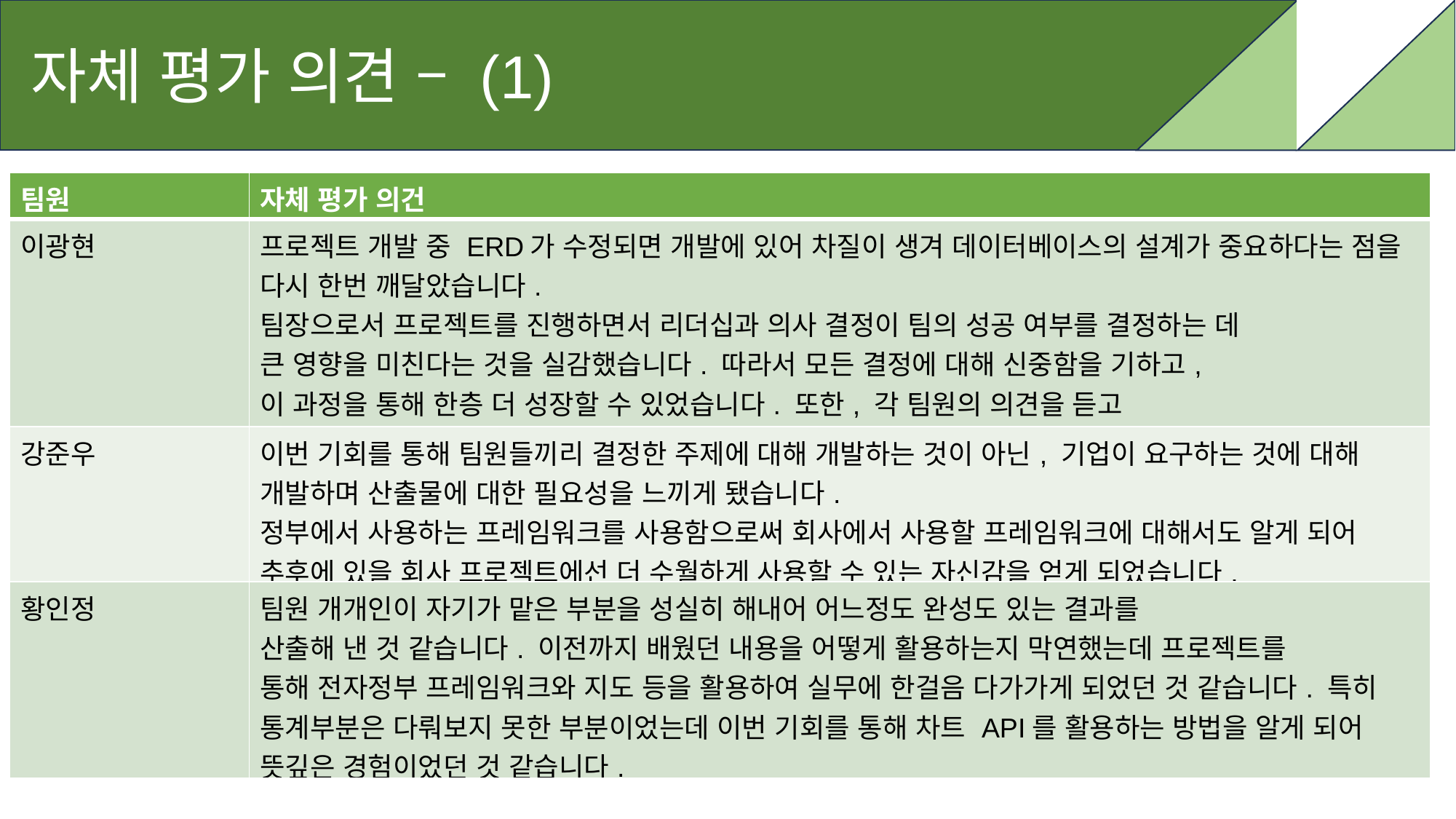

자체 평가 의견 – (1)
| 팀원 | 자체 평가 의건 |
| --- | --- |
| 이광현 | 프로젝트 개발 중 ERD가 수정되면 개발에 있어 차질이 생겨 데이터베이스의 설계가 중요하다는 점을 다시 한번 깨달았습니다. 팀장으로서 프로젝트를 진행하면서 리더십과 의사 결정이 팀의 성공 여부를 결정하는 데 큰 영향을 미친다는 것을 실감했습니다. 따라서 모든 결정에 대해 신중함을 기하고, 이 과정을 통해 한층 더 성장할 수 있었습니다. 또한, 각 팀원의 의견을 듣고 통합하는 과정에서 소통의 중요성을 다시 한번 깨달았습니다. |
| 강준우 | 이번 기회를 통해 팀원들끼리 결정한 주제에 대해 개발하는 것이 아닌, 기업이 요구하는 것에 대해 개발하며 산출물에 대한 필요성을 느끼게 됐습니다. 정부에서 사용하는 프레임워크를 사용함으로써 회사에서 사용할 프레임워크에 대해서도 알게 되어 추후에 있을 회사 프로젝트에선 더 수월하게 사용할 수 있는 자신감을 얻게 되었습니다. |
| 황인정 | 팀원 개개인이 자기가 맡은 부분을 성실히 해내어 어느정도 완성도 있는 결과를 산출해 낸 것 같습니다. 이전까지 배웠던 내용을 어떻게 활용하는지 막연했는데 프로젝트를 통해 전자정부 프레임워크와 지도 등을 활용하여 실무에 한걸음 다가가게 되었던 것 같습니다. 특히 통계부분은 다뤄보지 못한 부분이었는데 이번 기회를 통해 차트 API를 활용하는 방법을 알게 되어 뜻깊은 경험이었던 것 같습니다. |